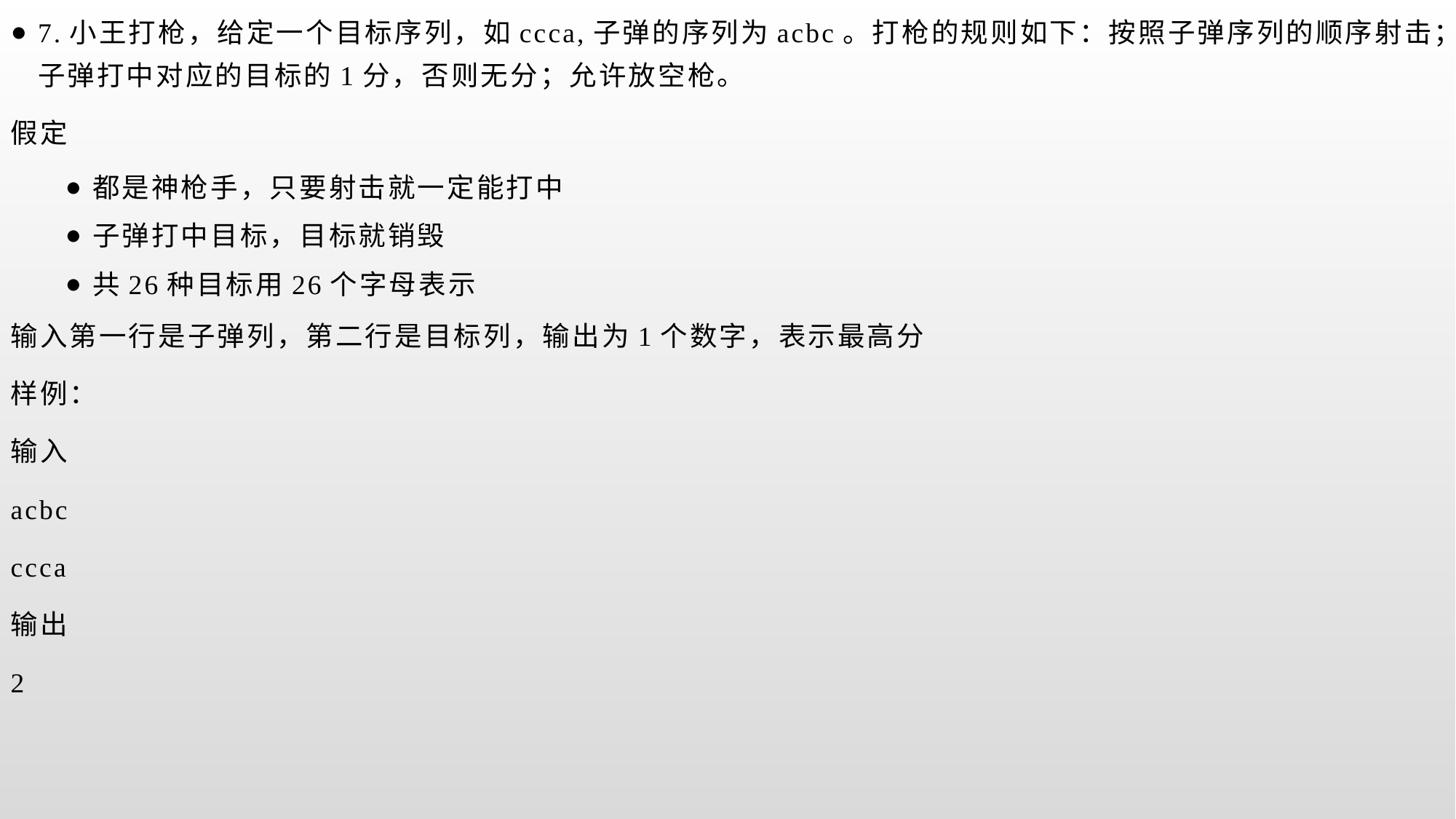

7.小王打枪，给定一个目标序列，如ccca,子弹的序列为acbc。打枪的规则如下：按照子弹序列的顺序射击；子弹打中对应的目标的1分，否则无分；允许放空枪。
假定
都是神枪手，只要射击就一定能打中
子弹打中目标，目标就销毁
共26种目标用26个字母表示
输入第一行是子弹列，第二行是目标列，输出为1个数字，表示最高分
样例：
输入
acbc
ccca
输出
2